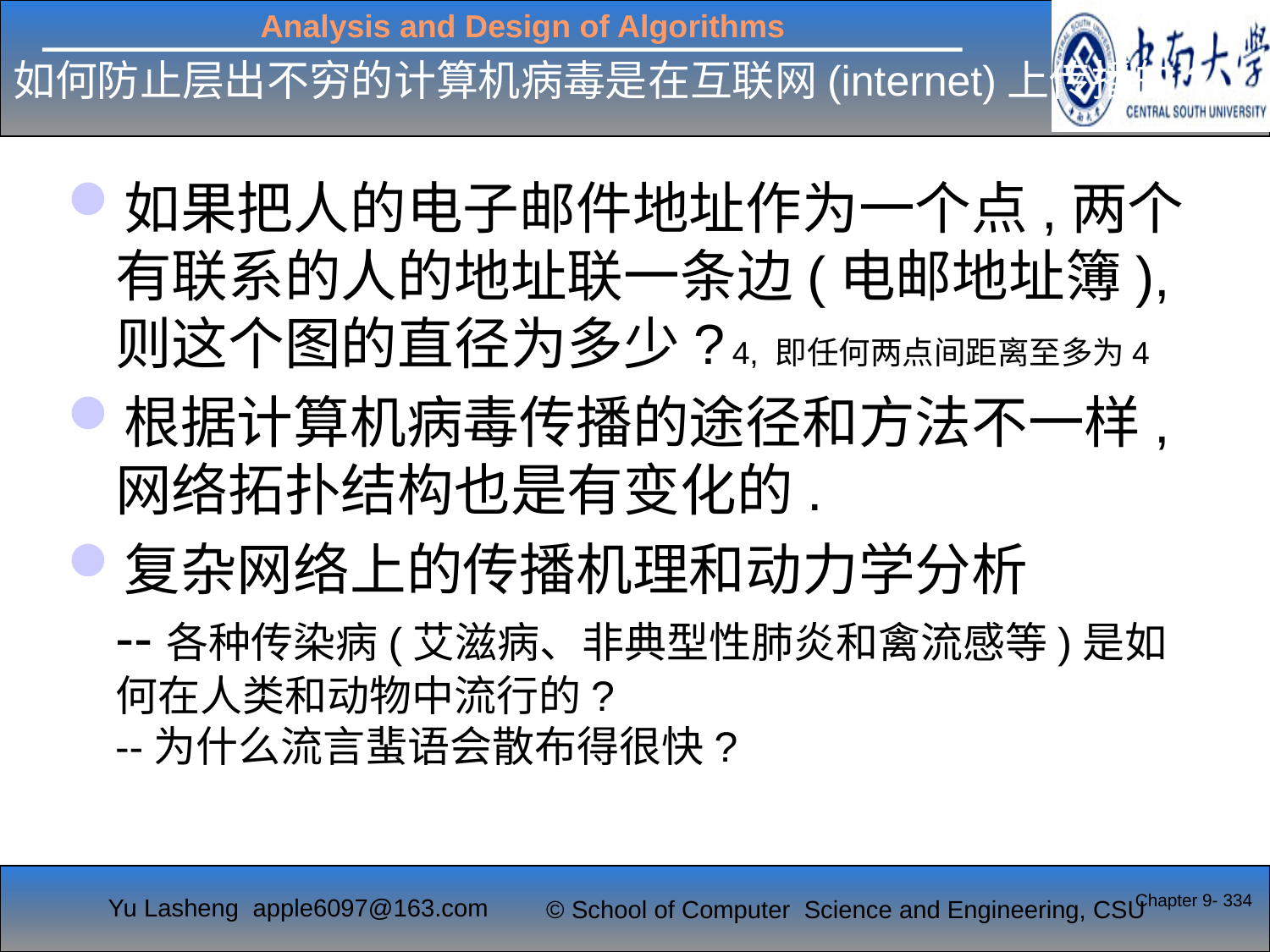

# 如何防止层出不穷的计算机病毒是在互联网(internet)上传播的?
如果把人的电子邮件地址作为一个点,两个有联系的人的地址联一条边(电邮地址簿),则这个图的直径为多少?
根据计算机病毒传播的途径和方法不一样,网络拓扑结构也是有变化的.
复杂网络上的传播机理和动力学分析
--各种传染病(艾滋病、非典型性肺炎和禽流感等)是如何在人类和动物中流行的?
--为什么流言蜚语会散布得很快?

4, 即任何两点间距离至多为4
Chapter 9- 334